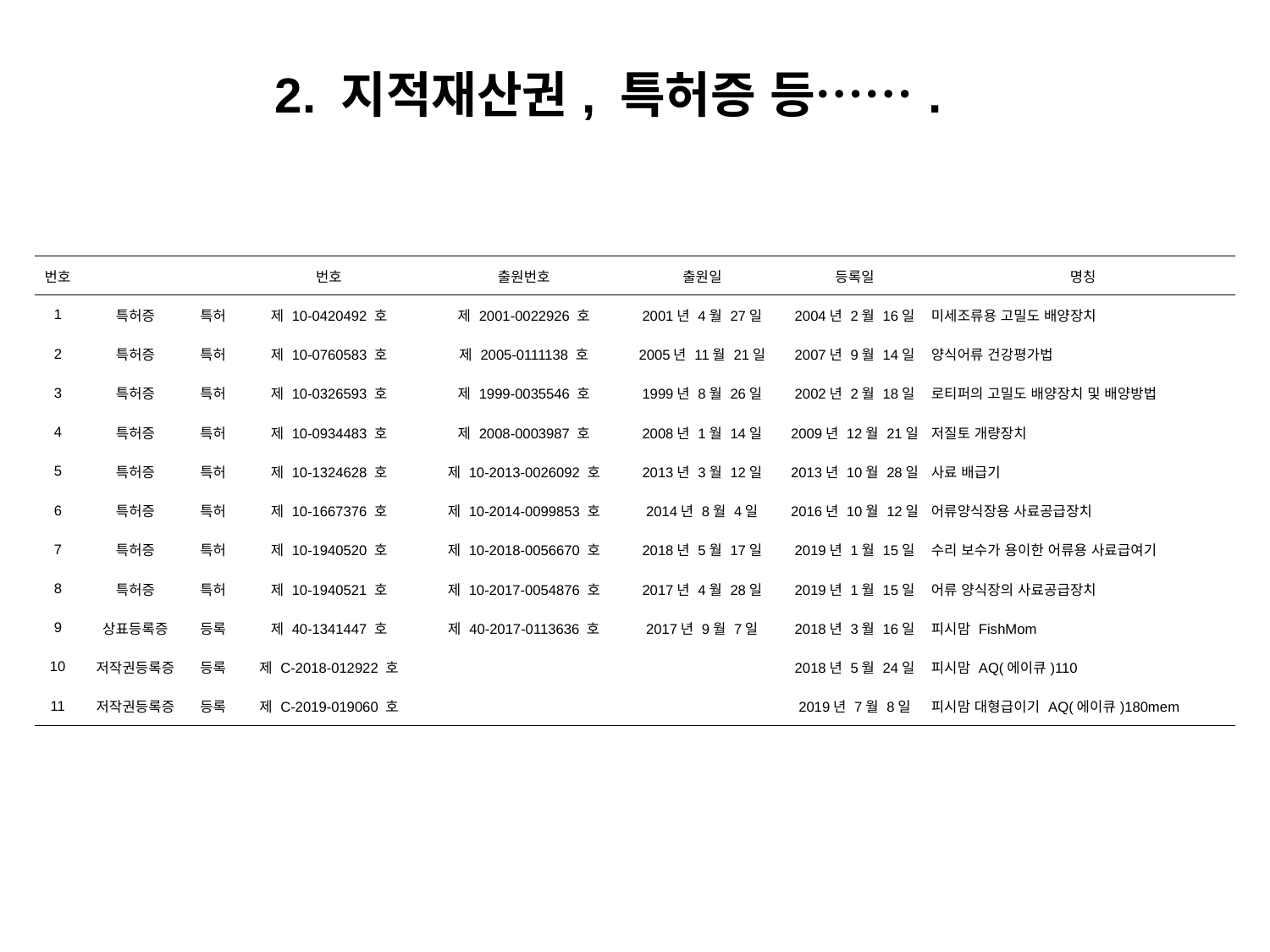

| 2. 지적재산권, 특허증 등……. |
| --- |
| 번호 |  |  | 번호 | 출원번호 | 출원일 | 등록일 | 명칭 |
| --- | --- | --- | --- | --- | --- | --- | --- |
| 1 | 특허증 | 특허 | 제 10-0420492 호 | 제 2001-0022926 호 | 2001년 4월 27일 | 2004년 2월 16일 | 미세조류용 고밀도 배양장치 |
| 2 | 특허증 | 특허 | 제 10-0760583 호 | 제 2005-0111138 호 | 2005년 11월 21일 | 2007년 9월 14일 | 양식어류 건강평가법 |
| 3 | 특허증 | 특허 | 제 10-0326593 호 | 제 1999-0035546 호 | 1999년 8월 26일 | 2002년 2월 18일 | 로티퍼의 고밀도 배양장치 및 배양방법 |
| 4 | 특허증 | 특허 | 제 10-0934483 호 | 제 2008-0003987 호 | 2008년 1월 14일 | 2009년 12월 21일 | 저질토 개량장치 |
| 5 | 특허증 | 특허 | 제 10-1324628 호 | 제 10-2013-0026092 호 | 2013년 3월 12일 | 2013년 10월 28일 | 사료 배급기 |
| 6 | 특허증 | 특허 | 제 10-1667376 호 | 제 10-2014-0099853 호 | 2014년 8월 4일 | 2016년 10월 12일 | 어류양식장용 사료공급장치 |
| 7 | 특허증 | 특허 | 제 10-1940520 호 | 제 10-2018-0056670 호 | 2018년 5월 17일 | 2019년 1월 15일 | 수리 보수가 용이한 어류용 사료급여기 |
| 8 | 특허증 | 특허 | 제 10-1940521 호 | 제 10-2017-0054876 호 | 2017년 4월 28일 | 2019년 1월 15일 | 어류 양식장의 사료공급장치 |
| 9 | 상표등록증 | 등록 | 제 40-1341447 호 | 제 40-2017-0113636 호 | 2017년 9월 7일 | 2018년 3월 16일 | 피시맘 FishMom |
| 10 | 저작권등록증 | 등록 | 제 C-2018-012922 호 |  |  | 2018년 5월 24일 | 피시맘 AQ(에이큐)110 |
| 11 | 저작권등록증 | 등록 | 제 C-2019-019060 호 |  |  | 2019년 7월 8일 | 피시맘 대형급이기 AQ(에이큐)180mem |